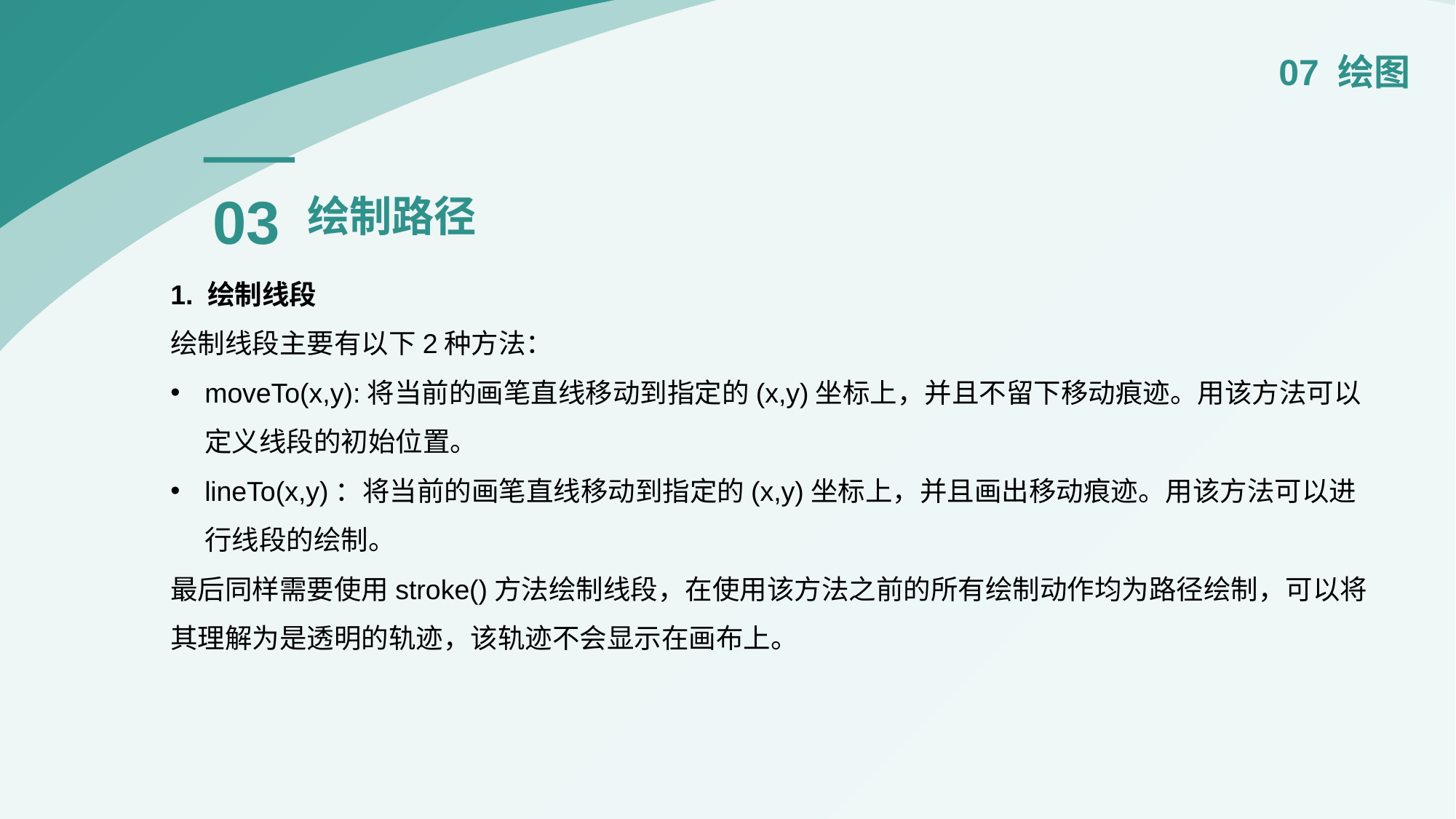

07 绘图
03

绘制路径
1. 绘制线段
绘制线段主要有以下2种方法：
moveTo(x,y):将当前的画笔直线移动到指定的(x,y)坐标上，并且不留下移动痕迹。用该方法可以定义线段的初始位置。
lineTo(x,y)：将当前的画笔直线移动到指定的(x,y)坐标上，并且画出移动痕迹。用该方法可以进行线段的绘制。
最后同样需要使用stroke()方法绘制线段，在使用该方法之前的所有绘制动作均为路径绘制，可以将其理解为是透明的轨迹，该轨迹不会显示在画布上。